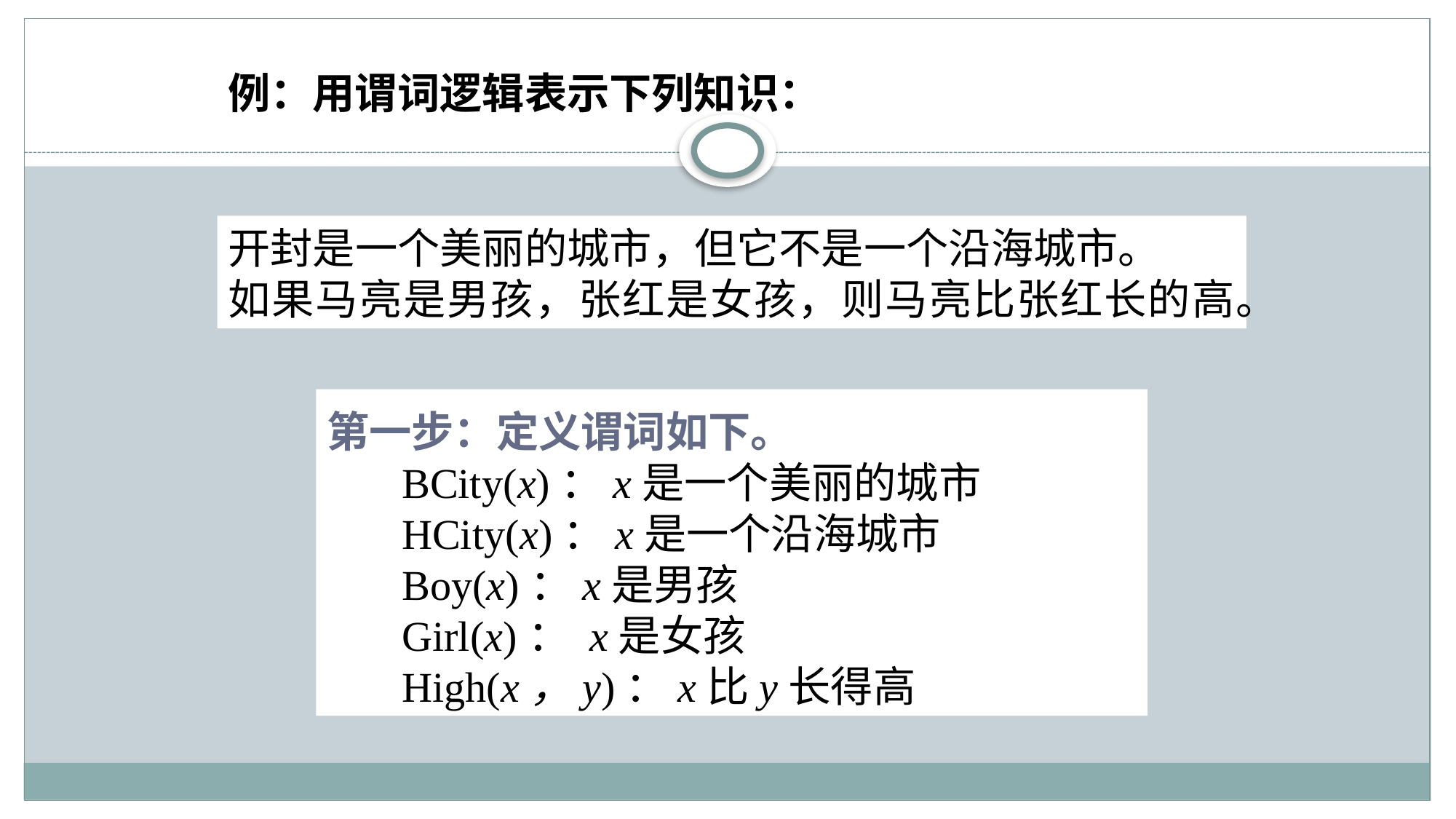

例：用谓词逻辑表示下列知识：
开封是一个美丽的城市，但它不是一个沿海城市。
如果马亮是男孩，张红是女孩，则马亮比张红长的高。
第一步：定义谓词如下。
 BCity(x)：x是一个美丽的城市
 HCity(x)：x是一个沿海城市
 Boy(x)：x是男孩
 Girl(x)： x是女孩
 High(x，y)：x比y长得高